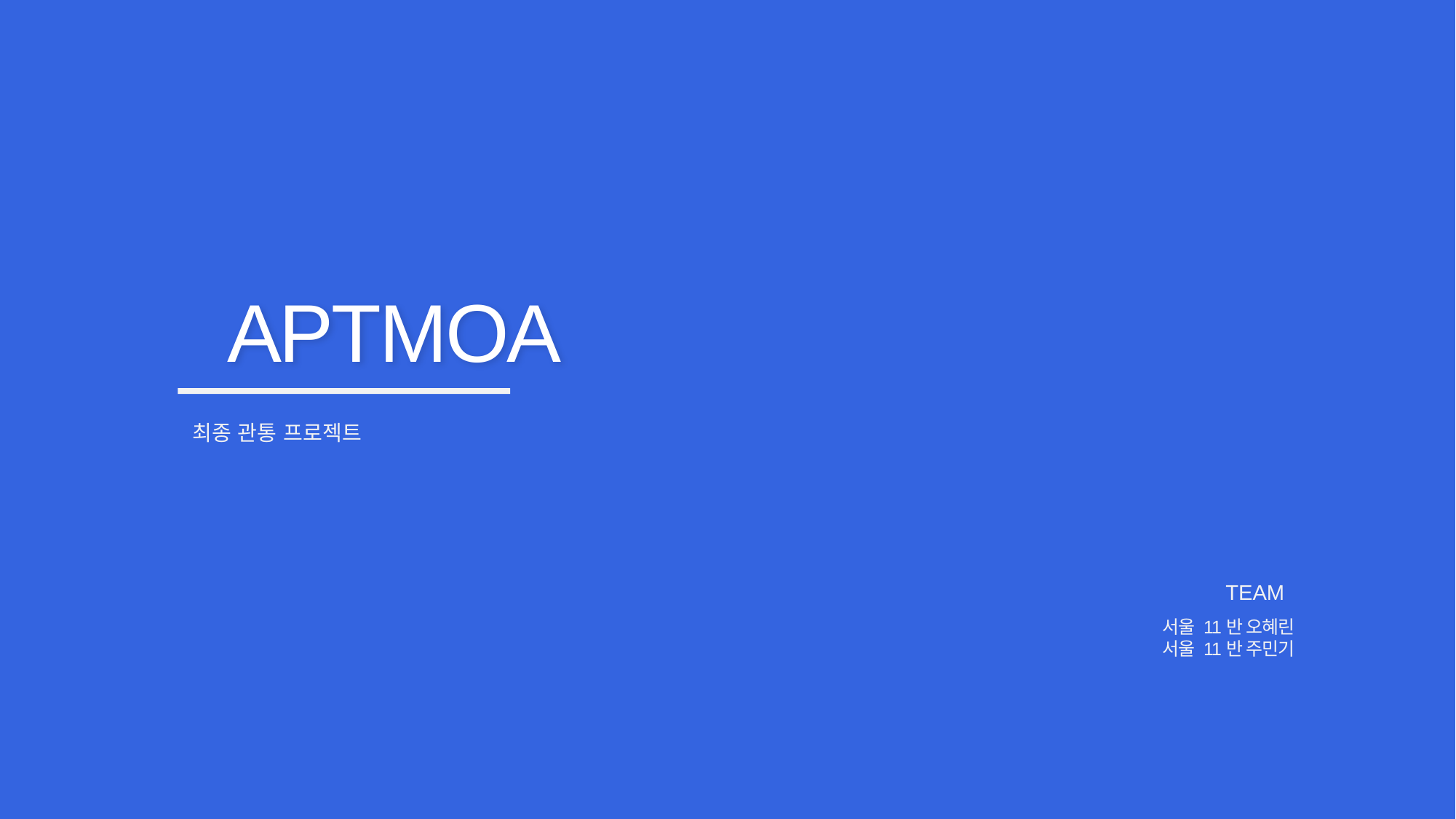

APTMOA

최종 관통 프로젝트
TEAM
서울 11반 오혜린
서울 11반 주민기